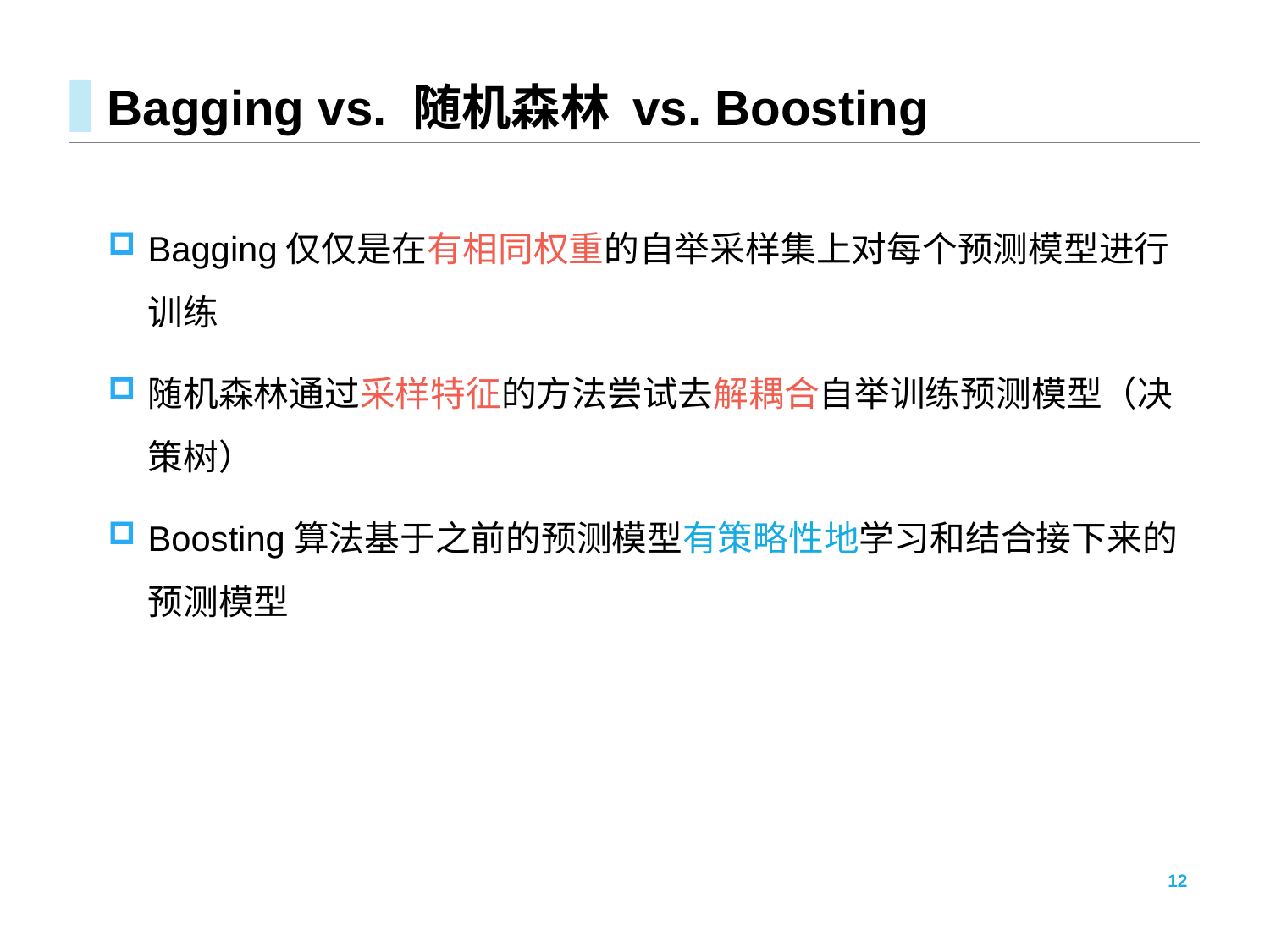

# Bagging vs. 随机森林 vs. Boosting
Bagging仅仅是在有相同权重的自举采样集上对每个预测模型进行训练
随机森林通过采样特征的方法尝试去解耦合自举训练预测模型（决策树）
Boosting算法基于之前的预测模型有策略性地学习和结合接下来的预测模型
12